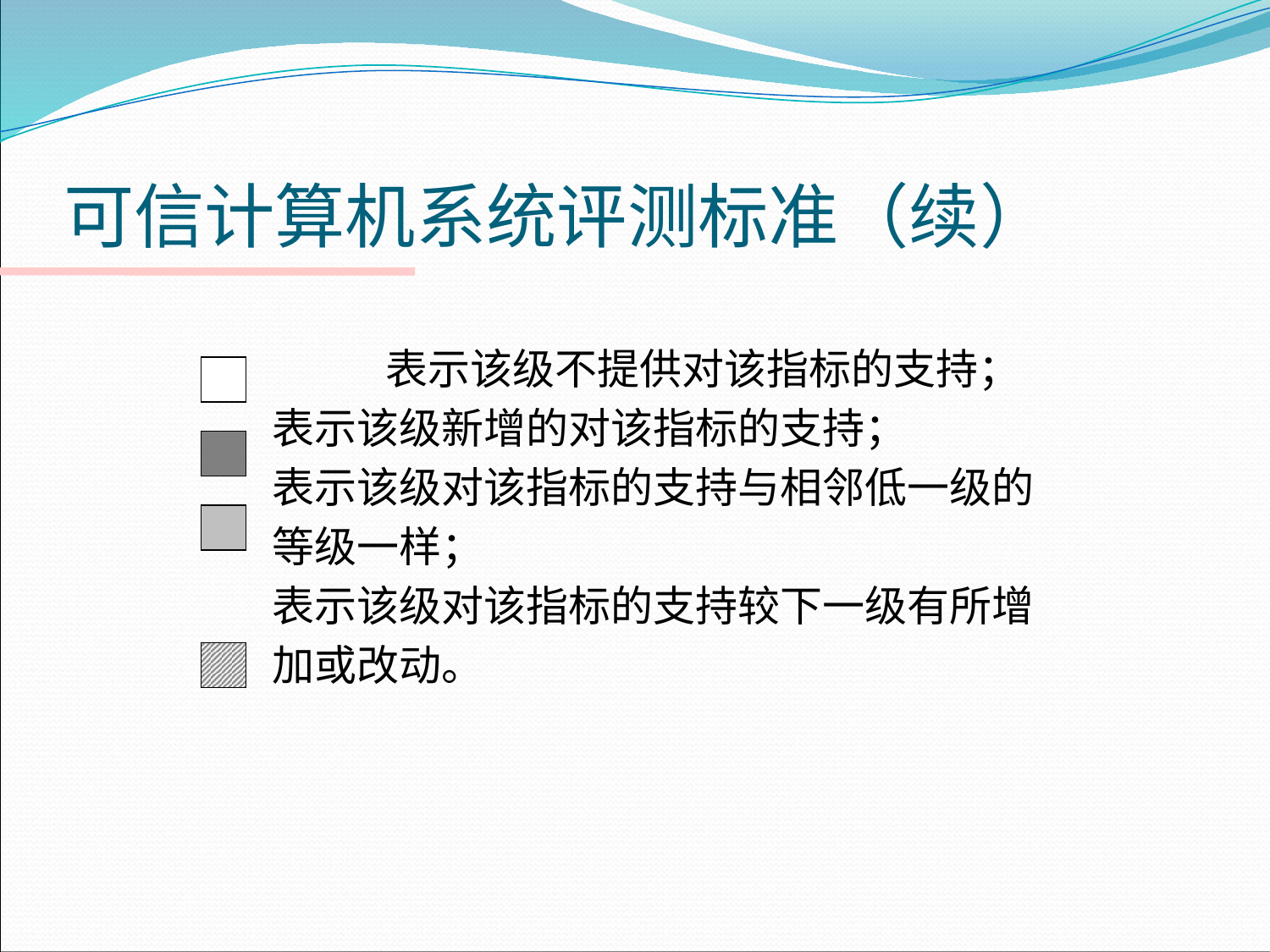

# 可信计算机系统评测标准（续）
		 表示该级不提供对该指标的支持；
      表示该级新增的对该指标的支持；
      表示该级对该指标的支持与相邻低一级的
      等级一样；
      表示该级对该指标的支持较下一级有所增
      加或改动。

428